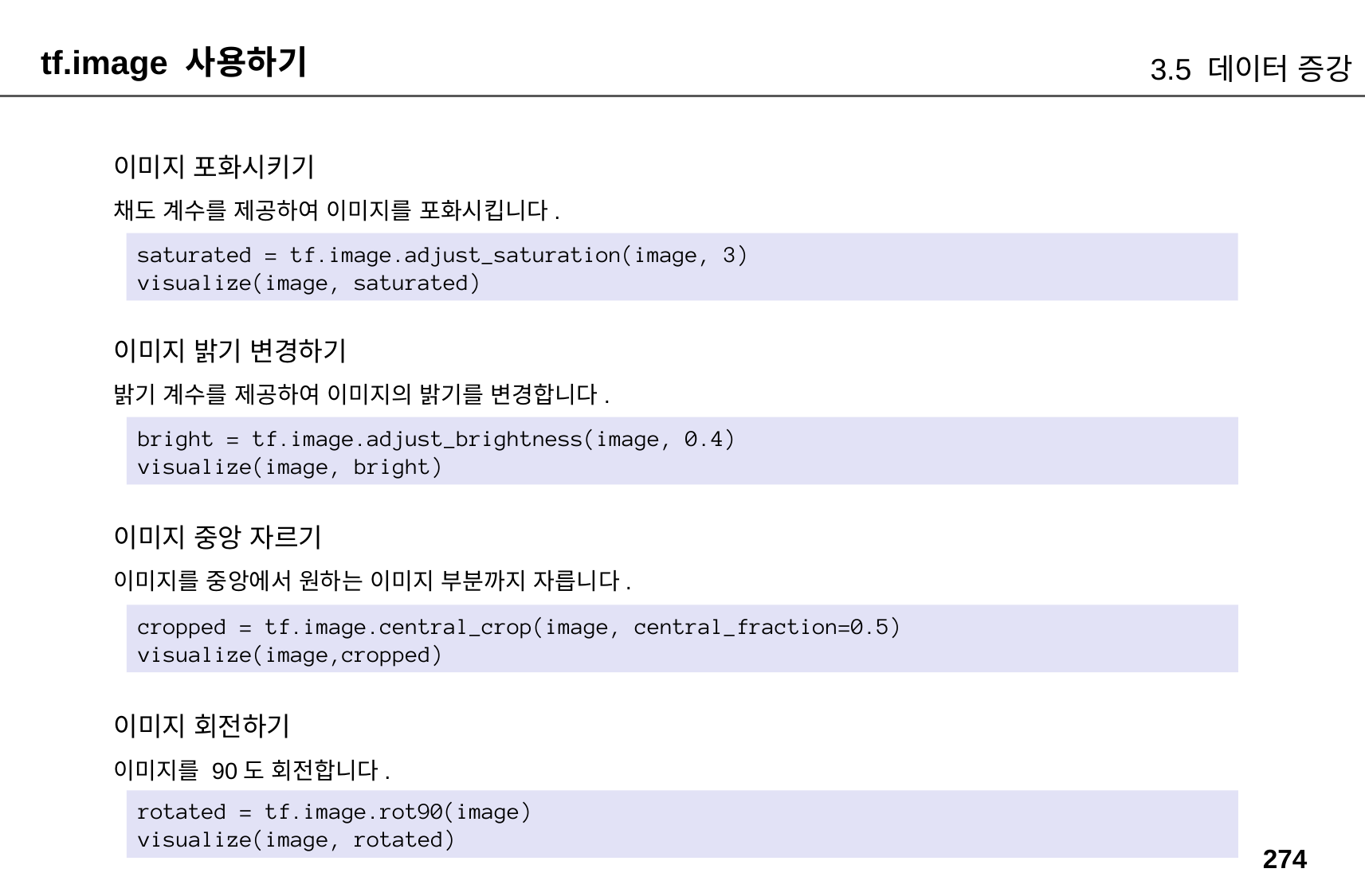

tf.image 사용하기
3.5 데이터 증강
이미지 포화시키기
채도 계수를 제공하여 이미지를 포화시킵니다.
saturated = tf.image.adjust_saturation(image, 3)
visualize(image, saturated)
이미지 밝기 변경하기
밝기 계수를 제공하여 이미지의 밝기를 변경합니다.
bright = tf.image.adjust_brightness(image, 0.4)
visualize(image, bright)
이미지 중앙 자르기
이미지를 중앙에서 원하는 이미지 부분까지 자릅니다.
cropped = tf.image.central_crop(image, central_fraction=0.5)
visualize(image,cropped)
이미지 회전하기
이미지를 90도 회전합니다.
rotated = tf.image.rot90(image)
visualize(image, rotated)